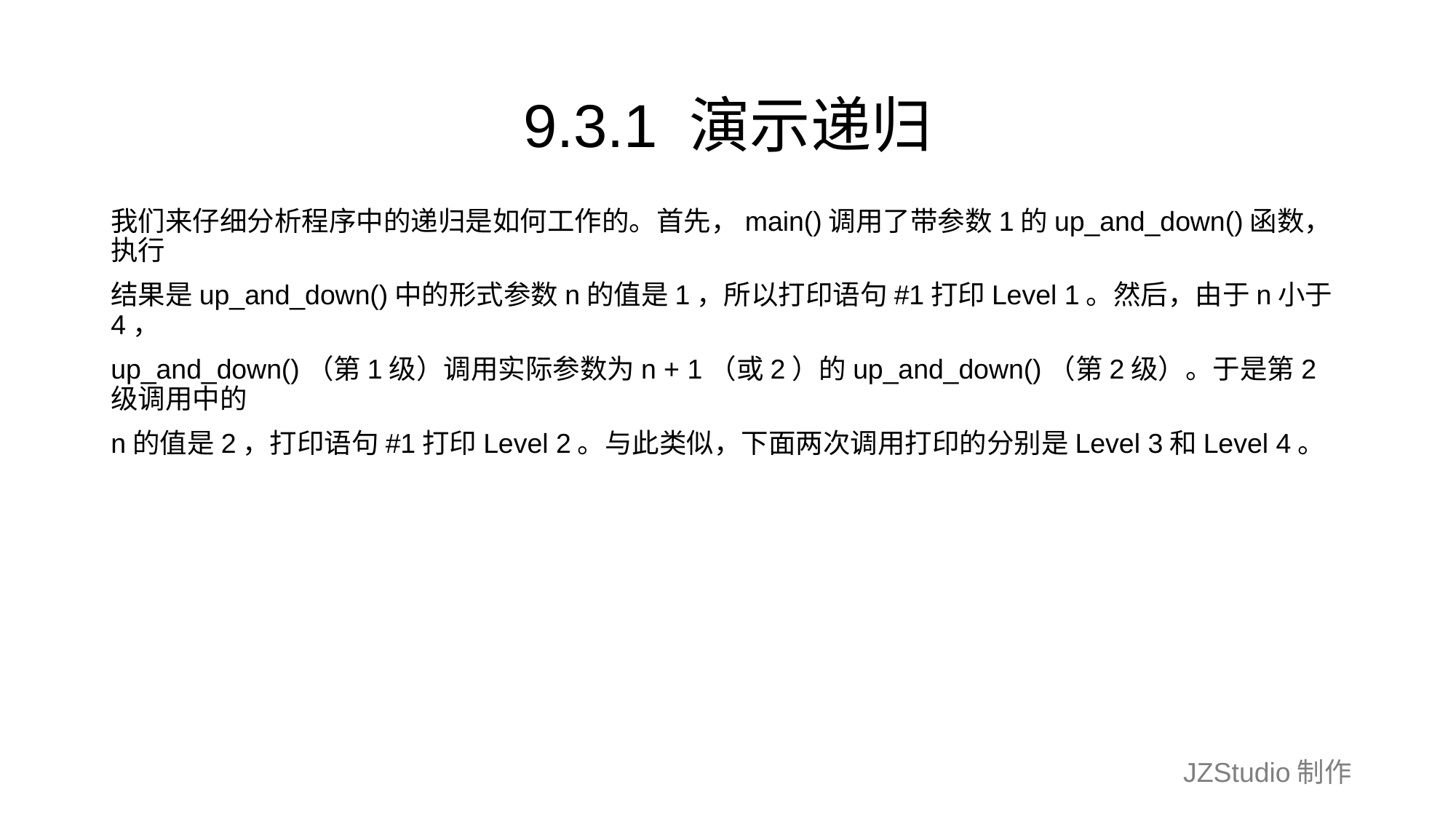

# 9.3.1 演示递归
我们来仔细分析程序中的递归是如何工作的。首先，main()调用了带参数1的up_and_down()函数，执行
结果是up_and_down()中的形式参数n的值是1，所以打印语句#1打印Level 1。然后，由于n小于4，
up_and_down()（第1级）调用实际参数为n + 1（或2）的up_and_down()（第2级）。于是第2级调用中的
n的值是2，打印语句#1打印Level 2。与此类似，下面两次调用打印的分别是Level 3和Level 4。